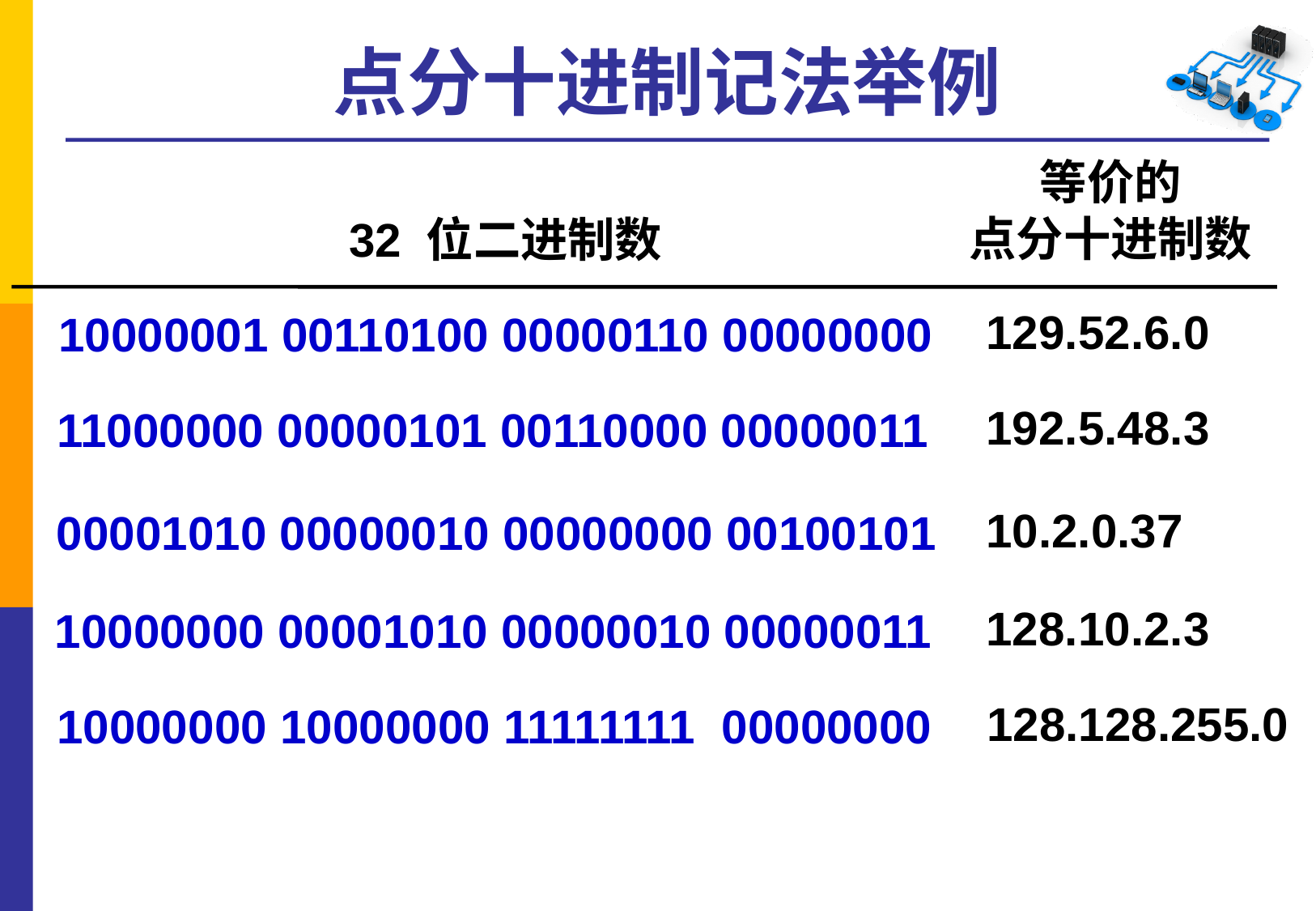

# 点分十进制记法举例
等价的
点分十进制数
32 位二进制数

129.52.6.0
10000001 00110100 00000110 00000000
192.5.48.3
11000000 00000101 00110000 00000011
10.2.0.37
00001010 00000010 00000000 00100101
128.10.2.3
10000000 00001010 00000010 00000011
128.128.255.0
10000000 10000000 11111111  00000000